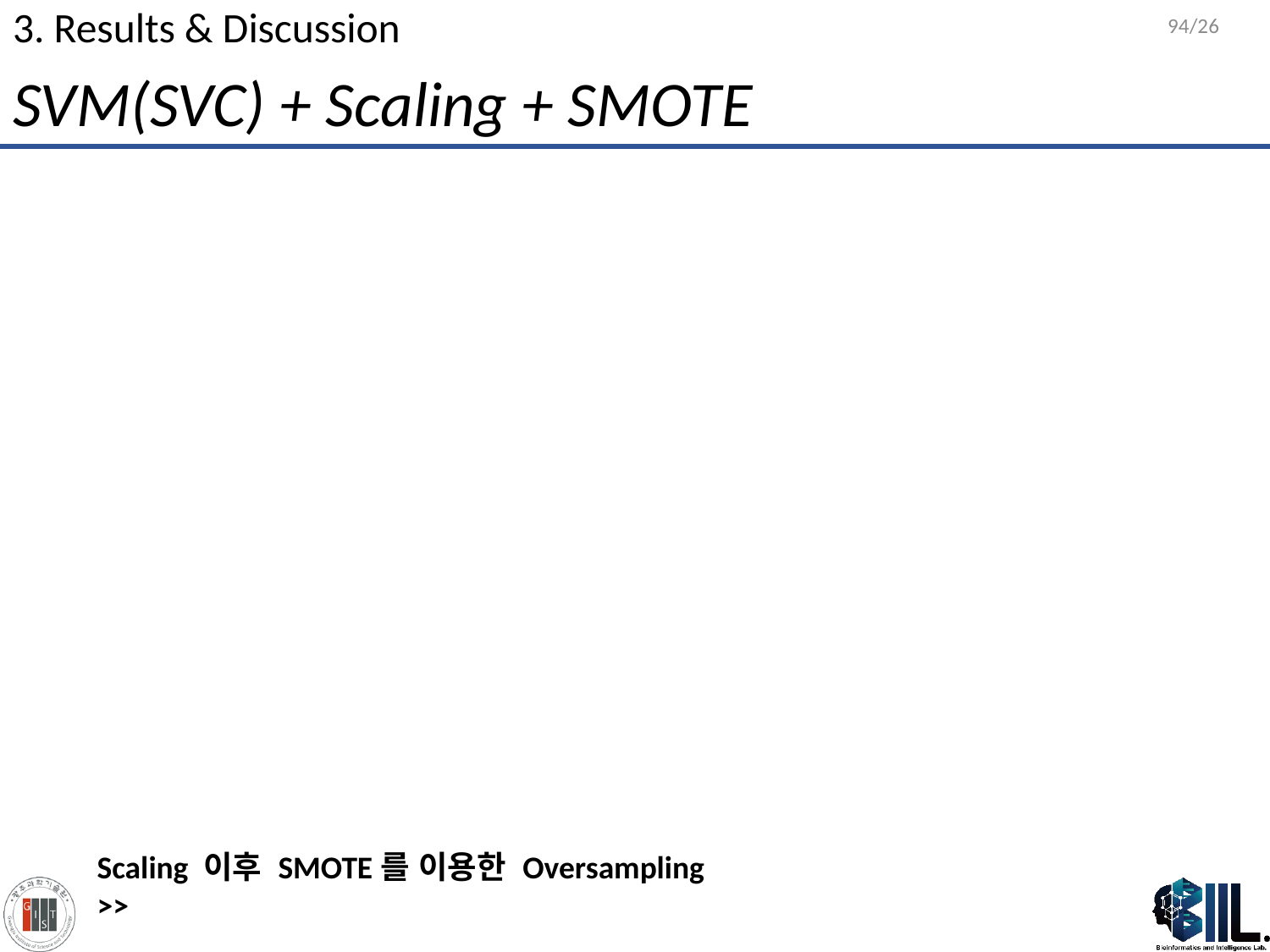

94/26
# 3. Results & Discussion
SVM(SVC) + Scaling + SMOTE
Scaling 이후 SMOTE를 이용한 Oversampling
>>